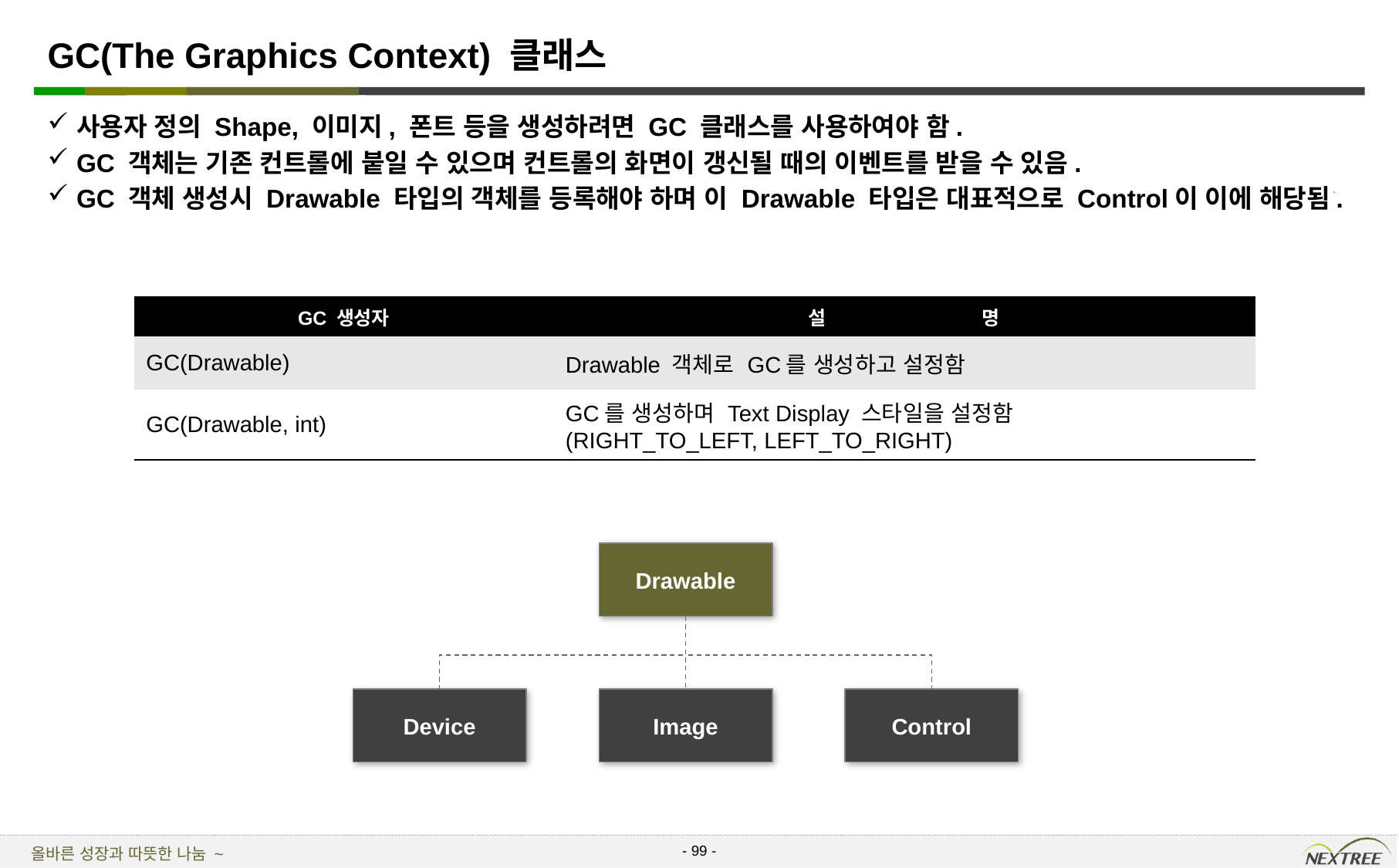

# GC(The Graphics Context) 클래스
사용자 정의 Shape, 이미지, 폰트 등을 생성하려면 GC 클래스를 사용하여야 함.
GC 객체는 기존 컨트롤에 붙일 수 있으며 컨트롤의 화면이 갱신될 때의 이벤트를 받을 수 있음.
GC 객체 생성시 Drawable 타입의 객체를 등록해야 하며 이 Drawable 타입은 대표적으로 Control이 이에 해당됨.
| GC 생성자 | 설 명 |
| --- | --- |
| GC(Drawable) | Drawable 객체로 GC를 생성하고 설정함 |
| GC(Drawable, int) | GC를 생성하며 Text Display 스타일을 설정함 (RIGHT\_TO\_LEFT, LEFT\_TO\_RIGHT) |
Drawable
Image
Control
Device